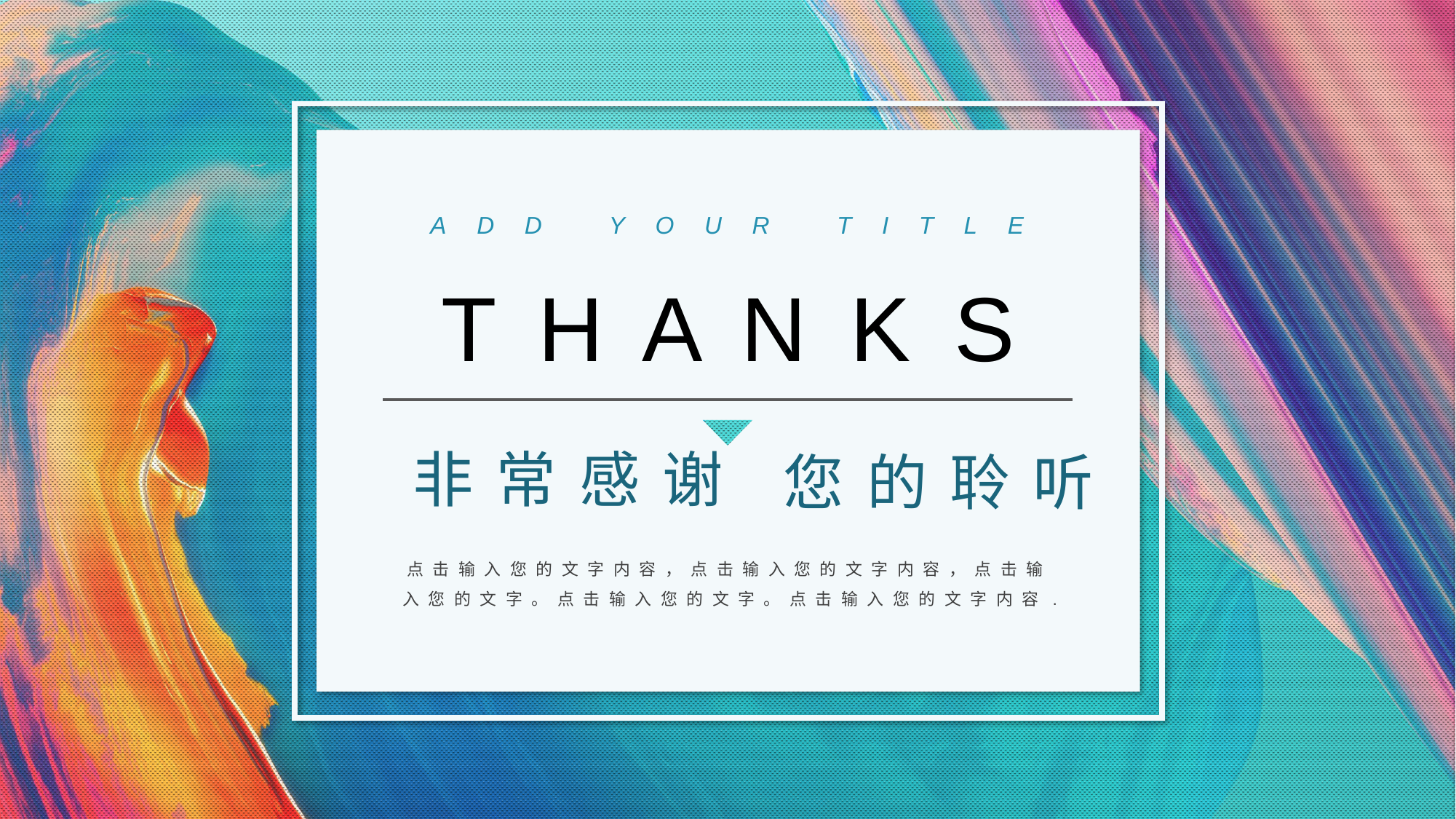

ADD YOUR TITLE
T H A N K S

非常感谢
您的聆听
点击输入您的文字内容，点击输入您的文字内容，点击输入您的文字。点击输入您的文字。点击输入您的文字内容.